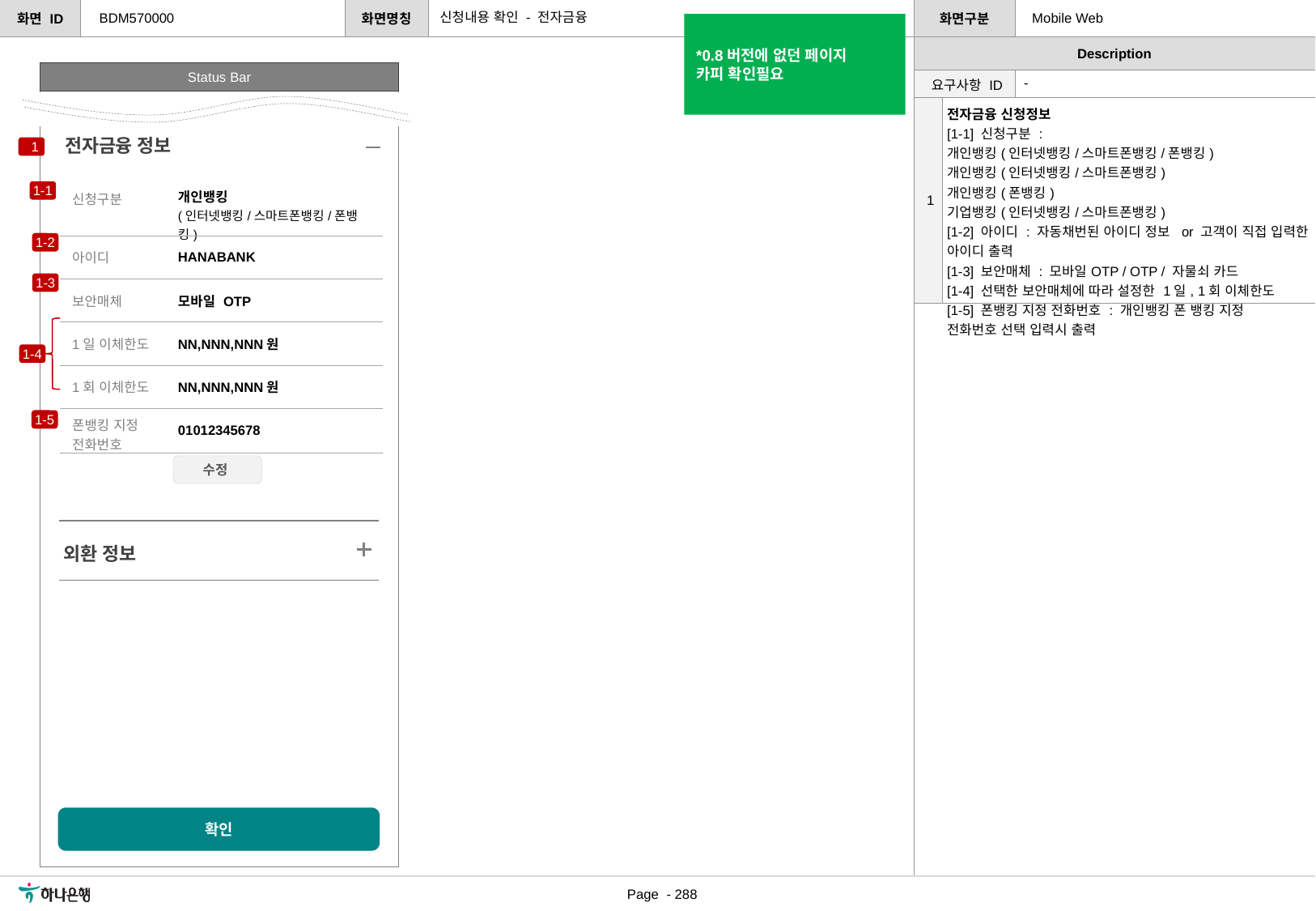

신청내용 확인 - 전자금융
BDM570000
Mobile Web
*0.8버전에 없던 페이지
카피 확인필요
Status Bar

| 요구사항 ID | - |
| --- | --- |

| 1 | 전자금융 신청정보 [1-1] 신청구분 : 개인뱅킹(인터넷뱅킹/스마트폰뱅킹/폰뱅킹) 개인뱅킹(인터넷뱅킹/스마트폰뱅킹) 개인뱅킹(폰뱅킹) 기업뱅킹(인터넷뱅킹/스마트폰뱅킹) [1-2] 아이디 : 자동채번된 아이디 정보 or 고객이 직접 입력한 아이디 출력 [1-3] 보안매체 : 모바일OTP / OTP / 자물쇠 카드 [1-4] 선택한 보안매체에 따라 설정한 1일, 1회 이체한도 [1-5] 폰뱅킹 지정 전화번호 : 개인뱅킹 폰 뱅킹 지정 전화번호 선택 입력시 출력 |
| --- | --- |
전자금융 정보
1
| 신청구분 | 개인뱅킹 (인터넷뱅킹/스마트폰뱅킹/폰뱅킹) |
| --- | --- |
| 아이디 | HANABANK |
| 보안매체 | 모바일 OTP |
| 1일 이체한도 | NN,NNN,NNN원 |
| 1회 이체한도 | NN,NNN,NNN원 |
| 폰뱅킹 지정 전화번호 | 01012345678 |
1-1
1-2
1-3

1-4
1-5

수정
외환 정보
확인